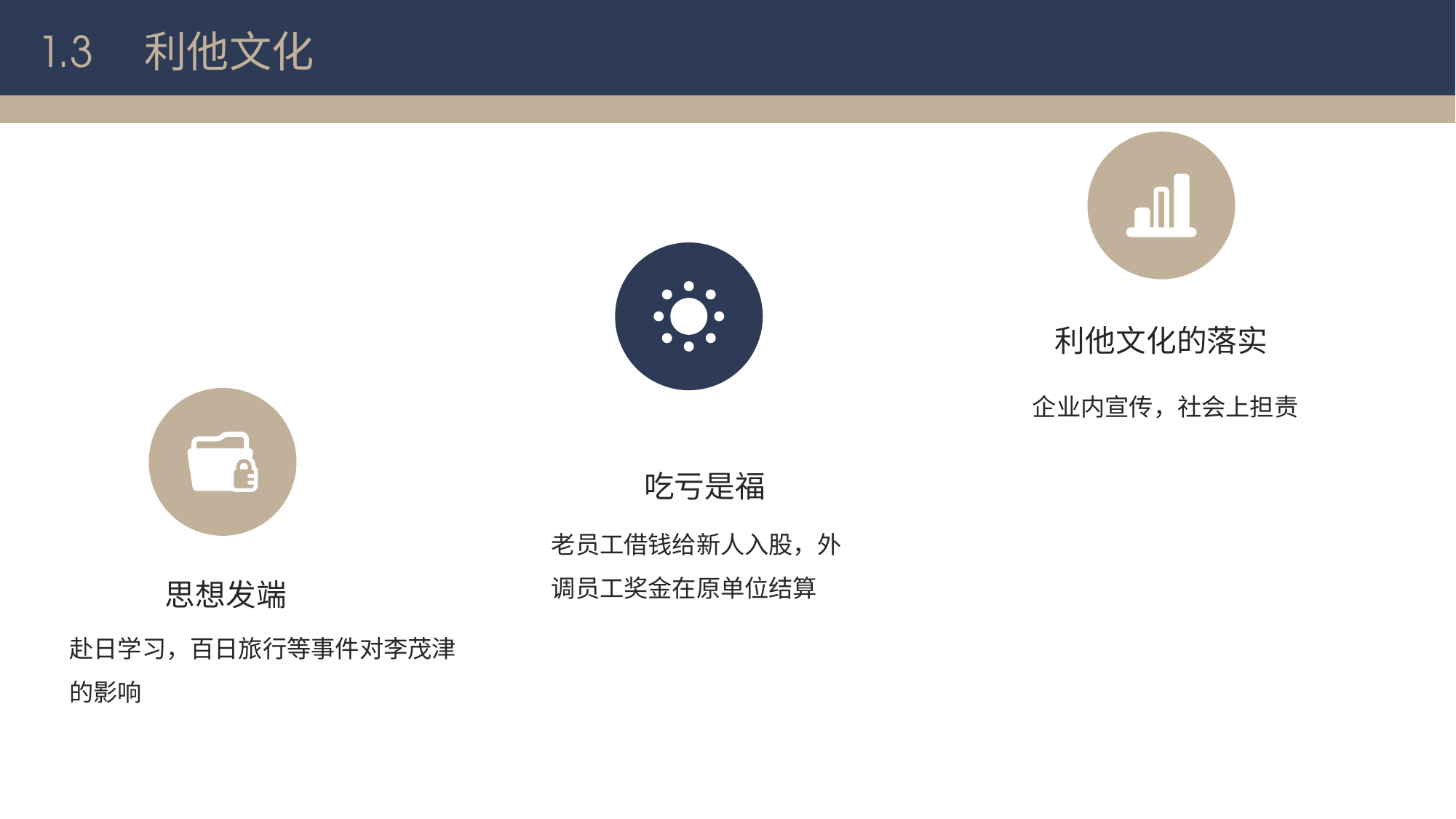

1.3
利他文化

利他文化的落实
企业内宣传，社会上担责

吃亏是福
老员工借钱给新人入股，外调员工奖金在原单位结算
思想发端
赴日学习，百日旅行等事件对李茂津的影响